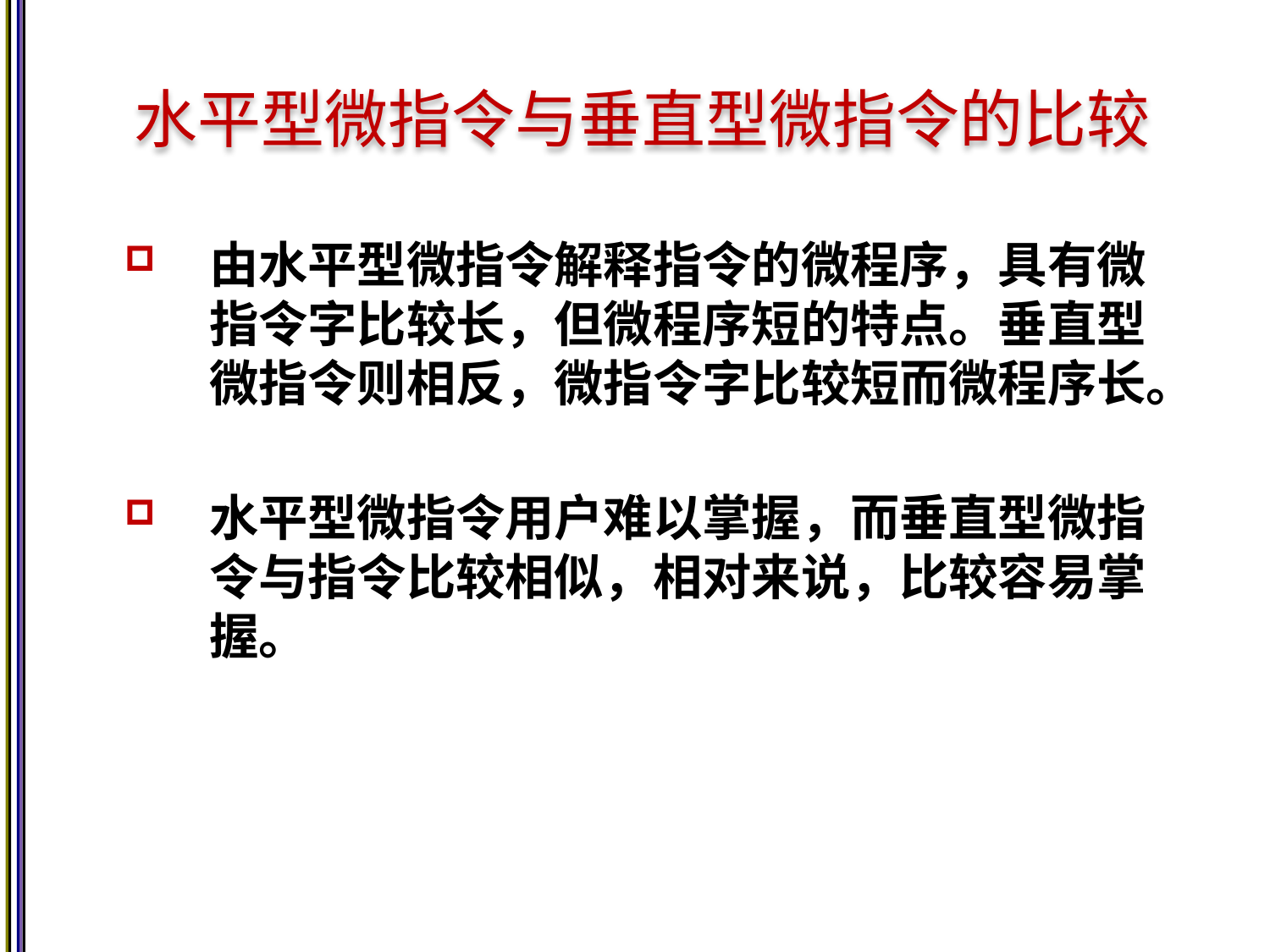

# 水平型微指令与垂直型微指令的比较
由水平型微指令解释指令的微程序，具有微指令字比较长，但微程序短的特点。垂直型微指令则相反，微指令字比较短而微程序长。
水平型微指令用户难以掌握，而垂直型微指令与指令比较相似，相对来说，比较容易掌握。
101